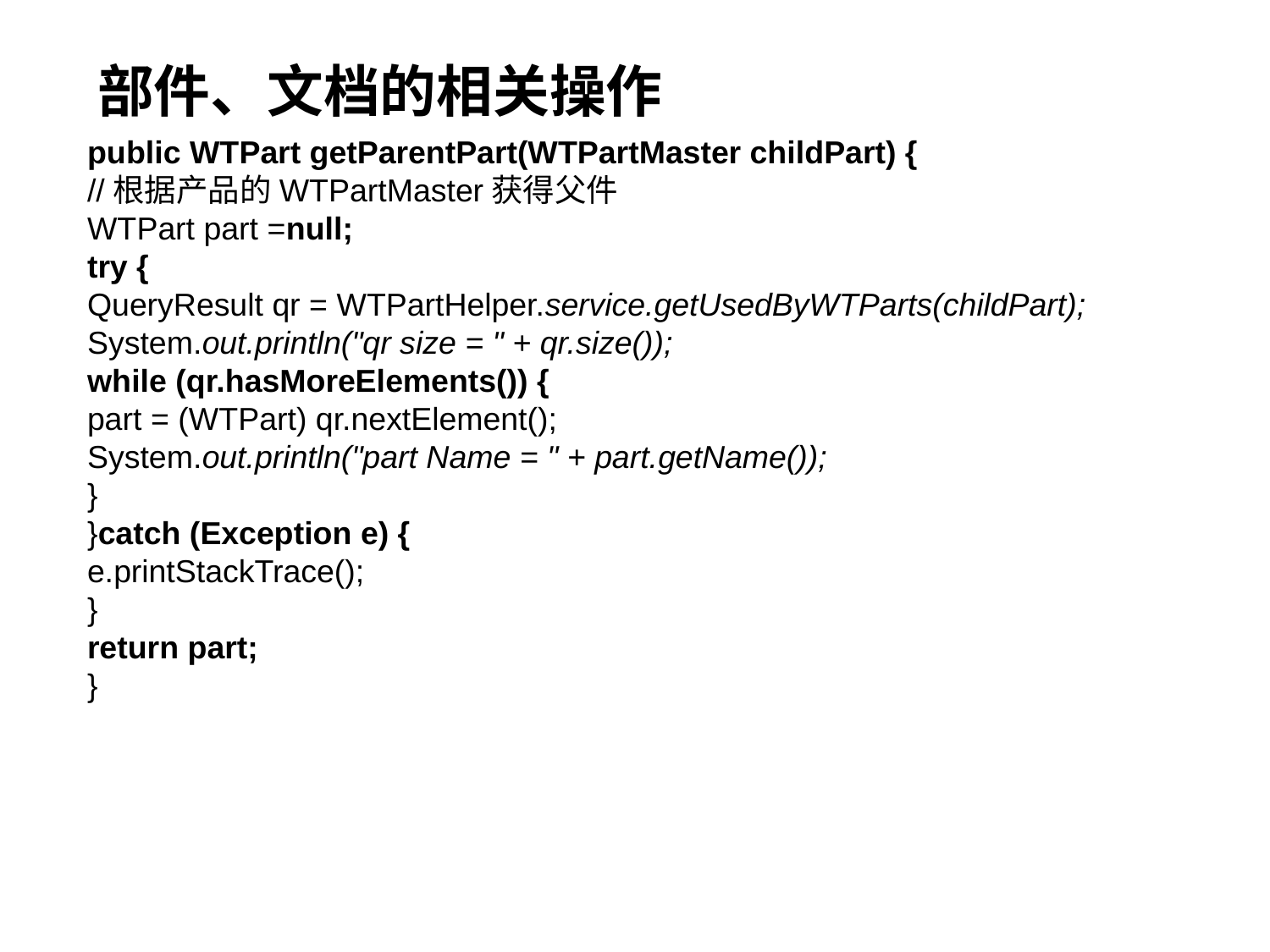

# 部件、文档的相关操作
public WTPart getParentPart(WTPartMaster childPart) {
//根据产品的WTPartMaster获得父件
WTPart part =null;
try {
QueryResult qr = WTPartHelper.service.getUsedByWTParts(childPart);
System.out.println("qr size = " + qr.size());
while (qr.hasMoreElements()) {
part = (WTPart) qr.nextElement();
System.out.println("part Name = " + part.getName());
}
}catch (Exception e) {
e.printStackTrace();
}
return part;
}